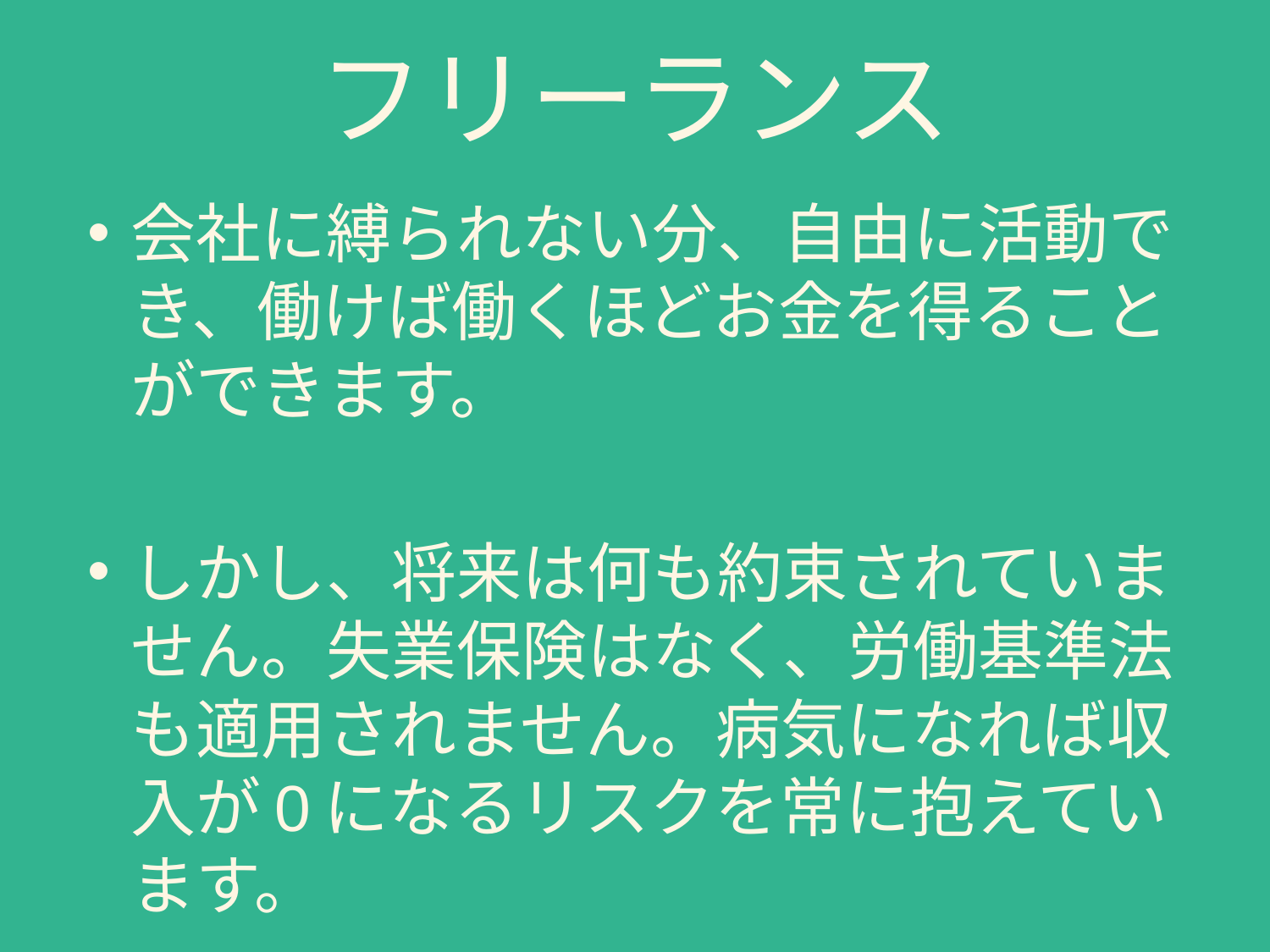

# フリーランス
会社に縛られない分、自由に活動でき、働けば働くほどお金を得ることができます。

しかし、将来は何も約束されていません。失業保険はなく、労働基準法も適用されません。病気になれば収入が0になるリスクを常に抱えています。